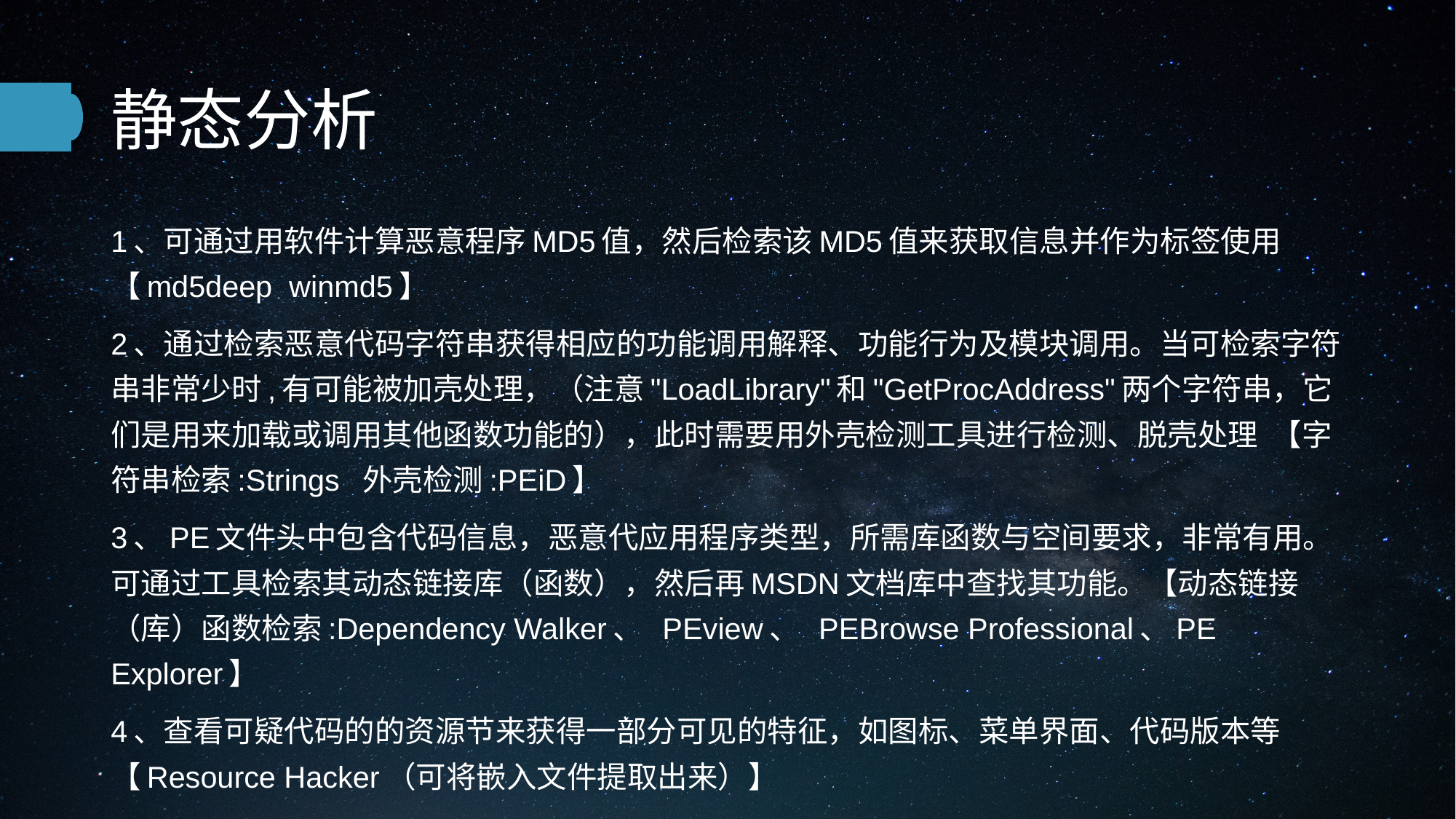

# 静态分析

1、可通过用软件计算恶意程序MD5值，然后检索该MD5值来获取信息并作为标签使用  【md5deep  winmd5】
2、通过检索恶意代码字符串获得相应的功能调用解释、功能行为及模块调用。当可检索字符串非常少时,有可能被加壳处理，（注意"LoadLibrary"和"GetProcAddress"两个字符串，它们是用来加载或调用其他函数功能的），此时需要用外壳检测工具进行检测、脱壳处理  【字符串检索:Strings  外壳检测:PEiD】
3、PE文件头中包含代码信息，恶意代应用程序类型，所需库函数与空间要求，非常有用。可通过工具检索其动态链接库（函数），然后再MSDN文档库中查找其功能。【动态链接（库）函数检索:Dependency Walker、  PEview、  PEBrowse Professional、PE Explorer】
4、查看可疑代码的的资源节来获得一部分可见的特征，如图标、菜单界面、代码版本等【Resource Hacker（可将嵌入文件提取出来）】